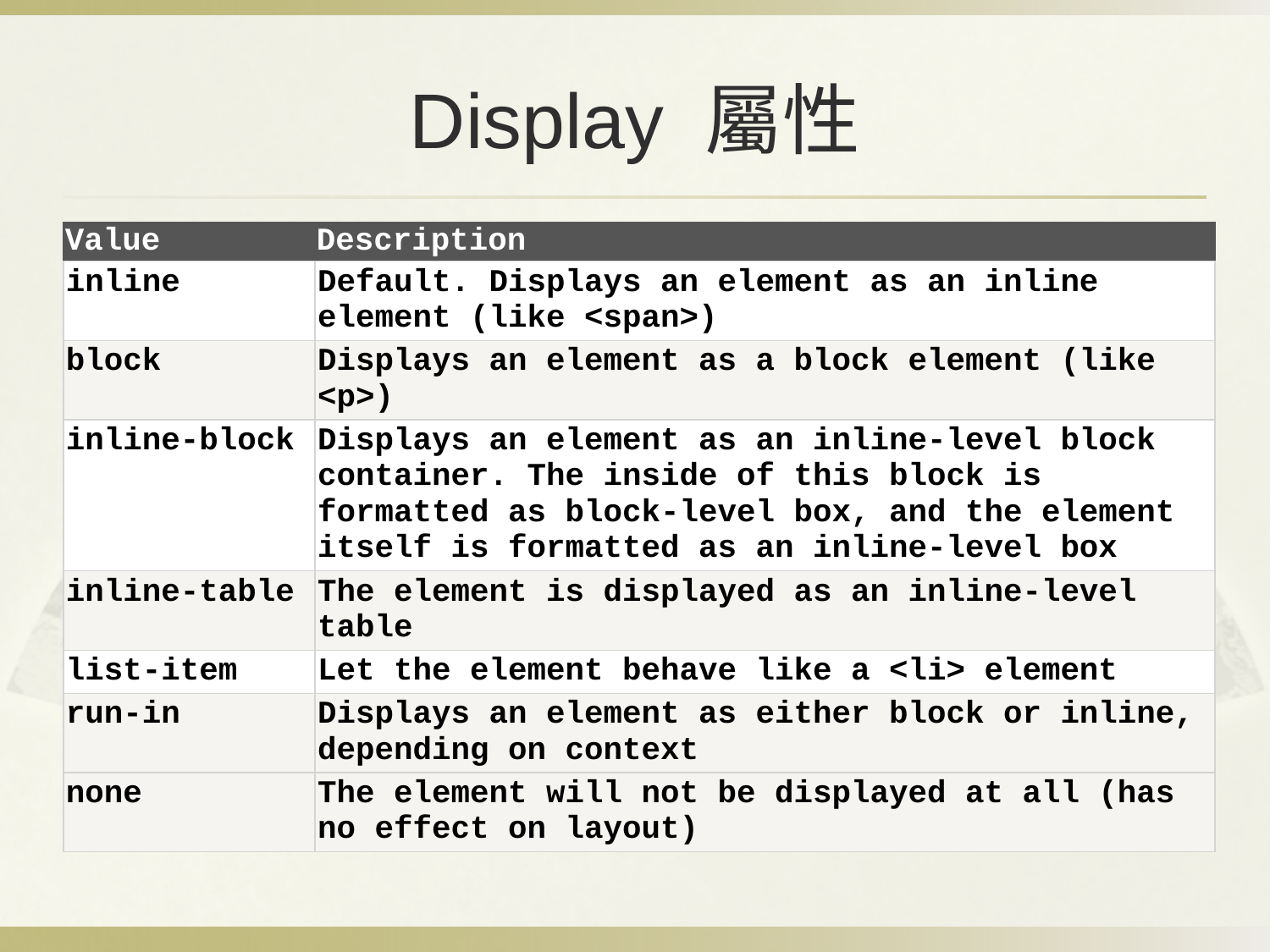

# Display 屬性
| Value | Description |
| --- | --- |
| inline | Default. Displays an element as an inline element (like <span>) |
| block | Displays an element as a block element (like <p>) |
| inline-block | Displays an element as an inline-level block container. The inside of this block is formatted as block-level box, and the element itself is formatted as an inline-level box |
| inline-table | The element is displayed as an inline-level table |
| list-item | Let the element behave like a <li> element |
| run-in | Displays an element as either block or inline, depending on context |
| none | The element will not be displayed at all (has no effect on layout) |